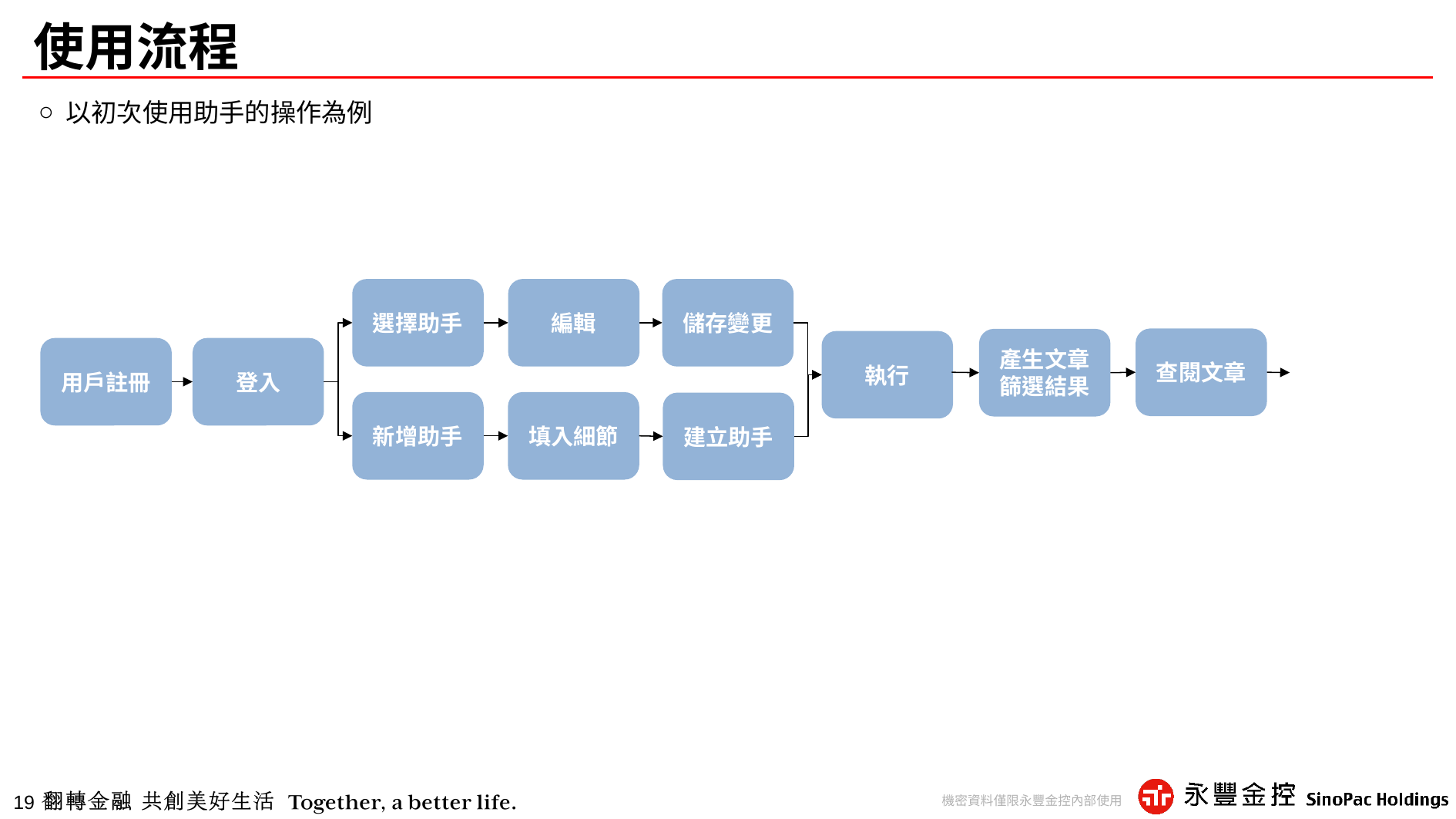

# 使用流程
以初次使用助手的操作為例
儲存變更
編輯
選擇助手
查閱文章
產生文章篩選結果
執行
登入
用戶註冊
新增助手
填入細節
建立助手